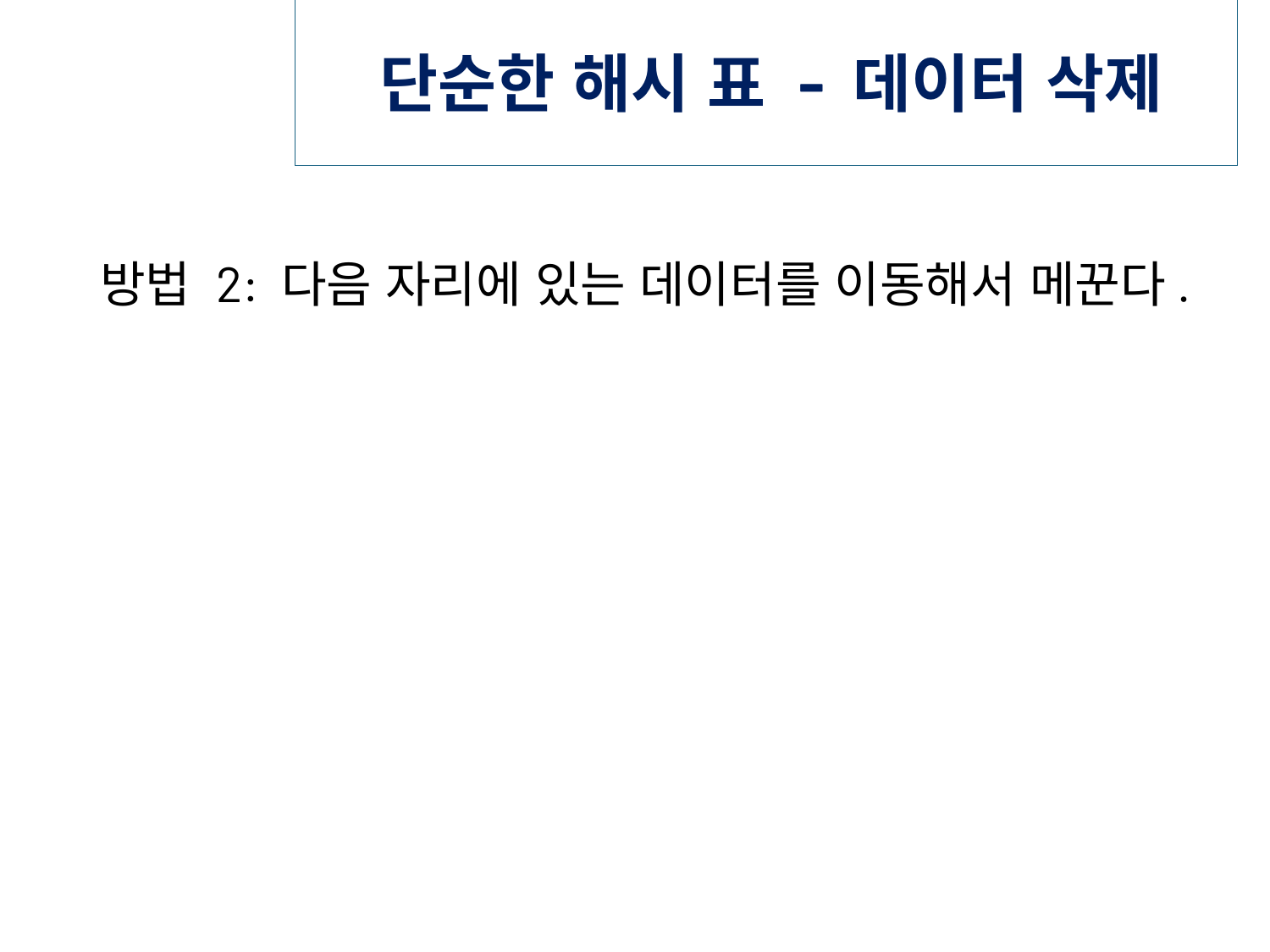

# 단순한 해시 표 - 데이터 삭제
방법 2: 다음 자리에 있는 데이터를 이동해서 메꾼다.